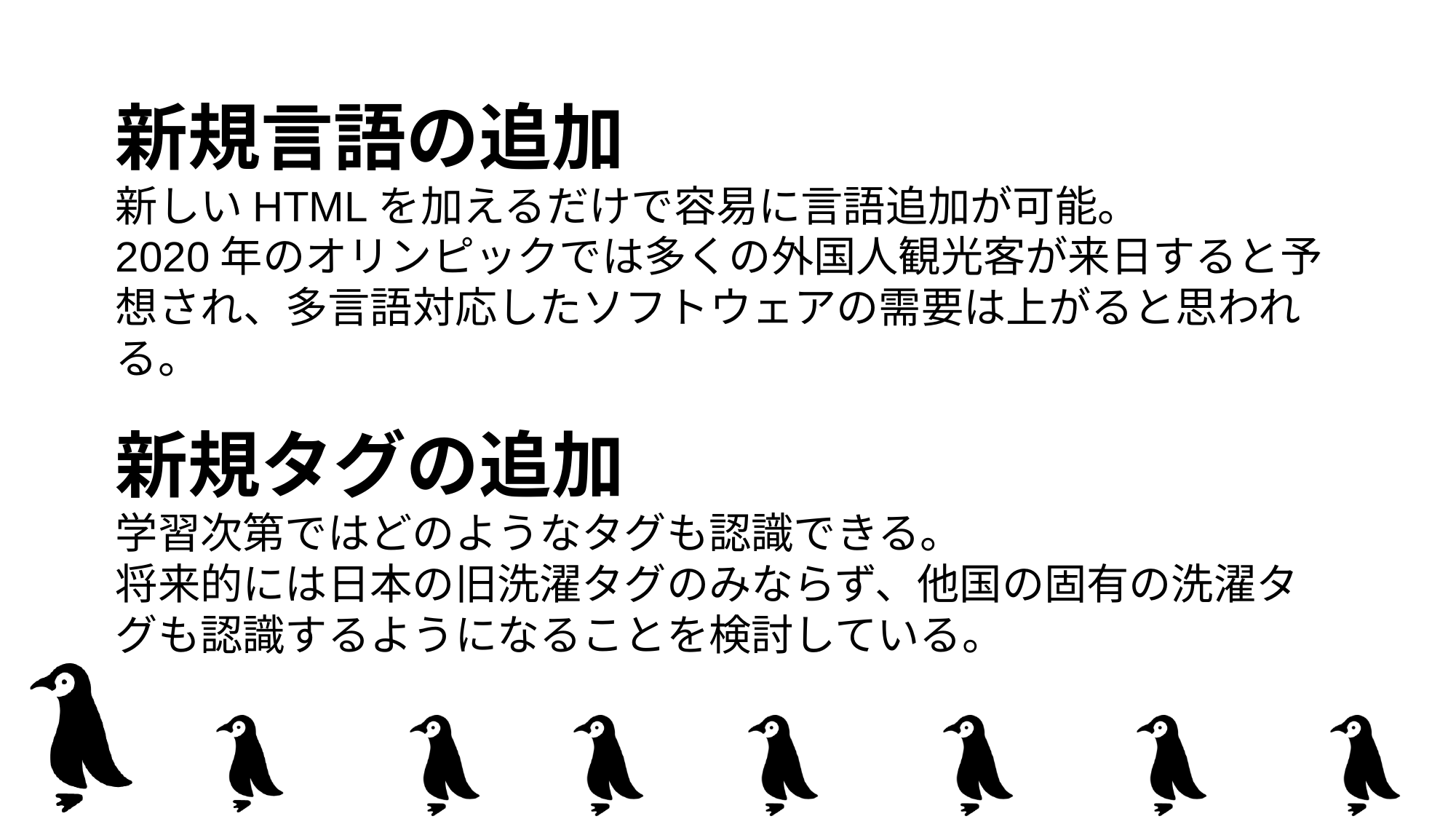

新規言語の追加
新しいHTMLを加えるだけで容易に言語追加が可能。
2020年のオリンピックでは多くの外国人観光客が来日すると予想され、多言語対応したソフトウェアの需要は上がると思われる。

新規タグの追加
学習次第ではどのようなタグも認識できる。
将来的には日本の旧洗濯タグのみならず、他国の固有の洗濯タグも認識するようになることを検討している。